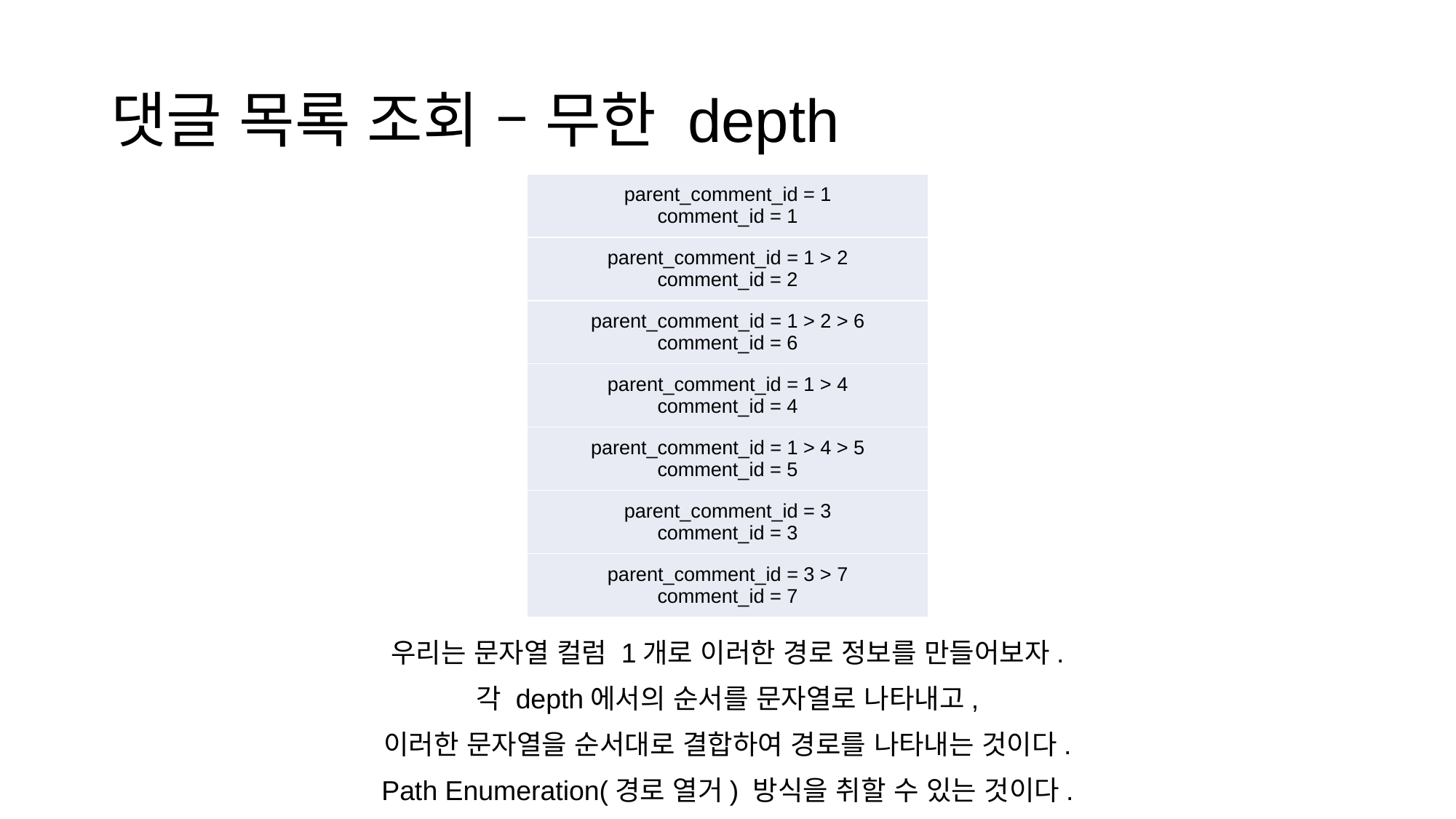

# 댓글 목록 조회 – 무한 depth
| parent\_comment\_id = 1 comment\_id = 1 |
| --- |
| parent\_comment\_id = 1 > 2 comment\_id = 2 |
| parent\_comment\_id = 1 > 2 > 6 comment\_id = 6 |
| parent\_comment\_id = 1 > 4 comment\_id = 4 |
| parent\_comment\_id = 1 > 4 > 5 comment\_id = 5 |
| parent\_comment\_id = 3 comment\_id = 3 |
| parent\_comment\_id = 3 > 7 comment\_id = 7 |
우리는 문자열 컬럼 1개로 이러한 경로 정보를 만들어보자.
각 depth에서의 순서를 문자열로 나타내고,
이러한 문자열을 순서대로 결합하여 경로를 나타내는 것이다.
Path Enumeration(경로 열거) 방식을 취할 수 있는 것이다.